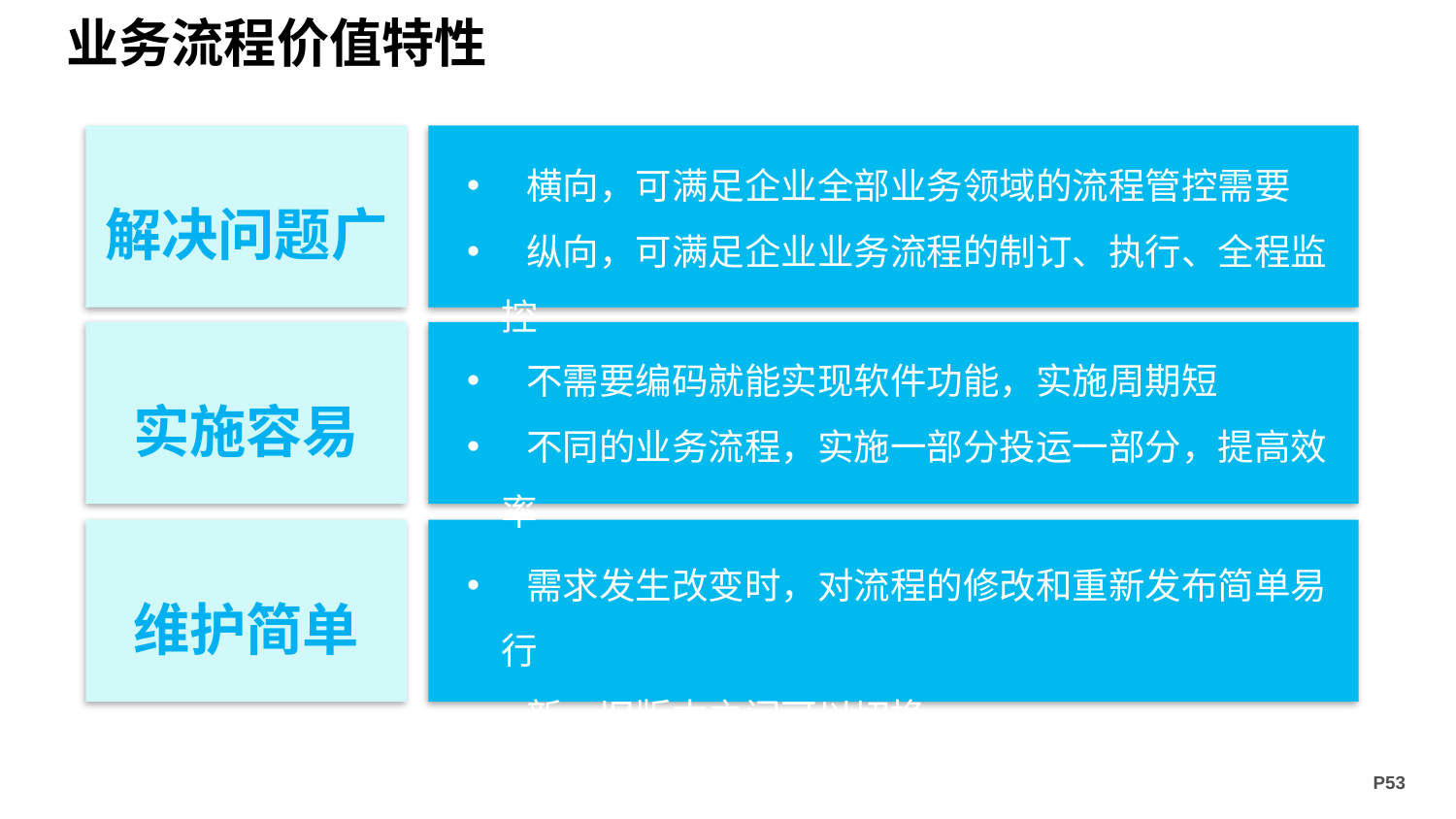

业务流程价值特性
解决问题广

  横向，可满足企业全部业务领域的流程管控需要
  纵向，可满足企业业务流程的制订、执行、全程监控
实施容易

  不需要编码就能实现软件功能，实施周期短
  不同的业务流程，实施一部分投运一部分，提高效率
维护简单

  需求发生改变时，对流程的修改和重新发布简单易行
  新、旧版本之间可以切换